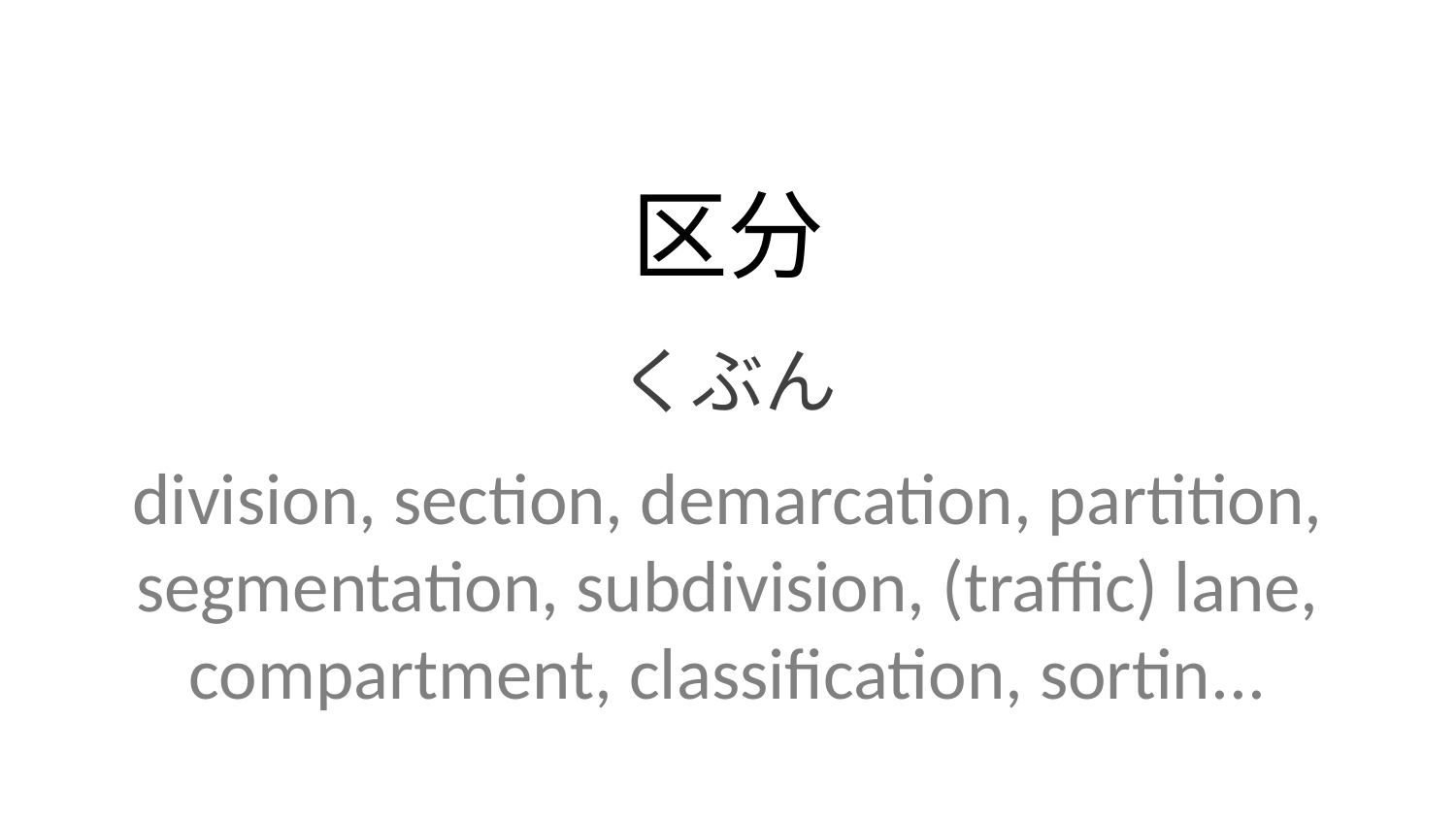

区分

くぶん
division, section, demarcation, partition, segmentation, subdivision, (traffic) lane, compartment, classification, sortin...